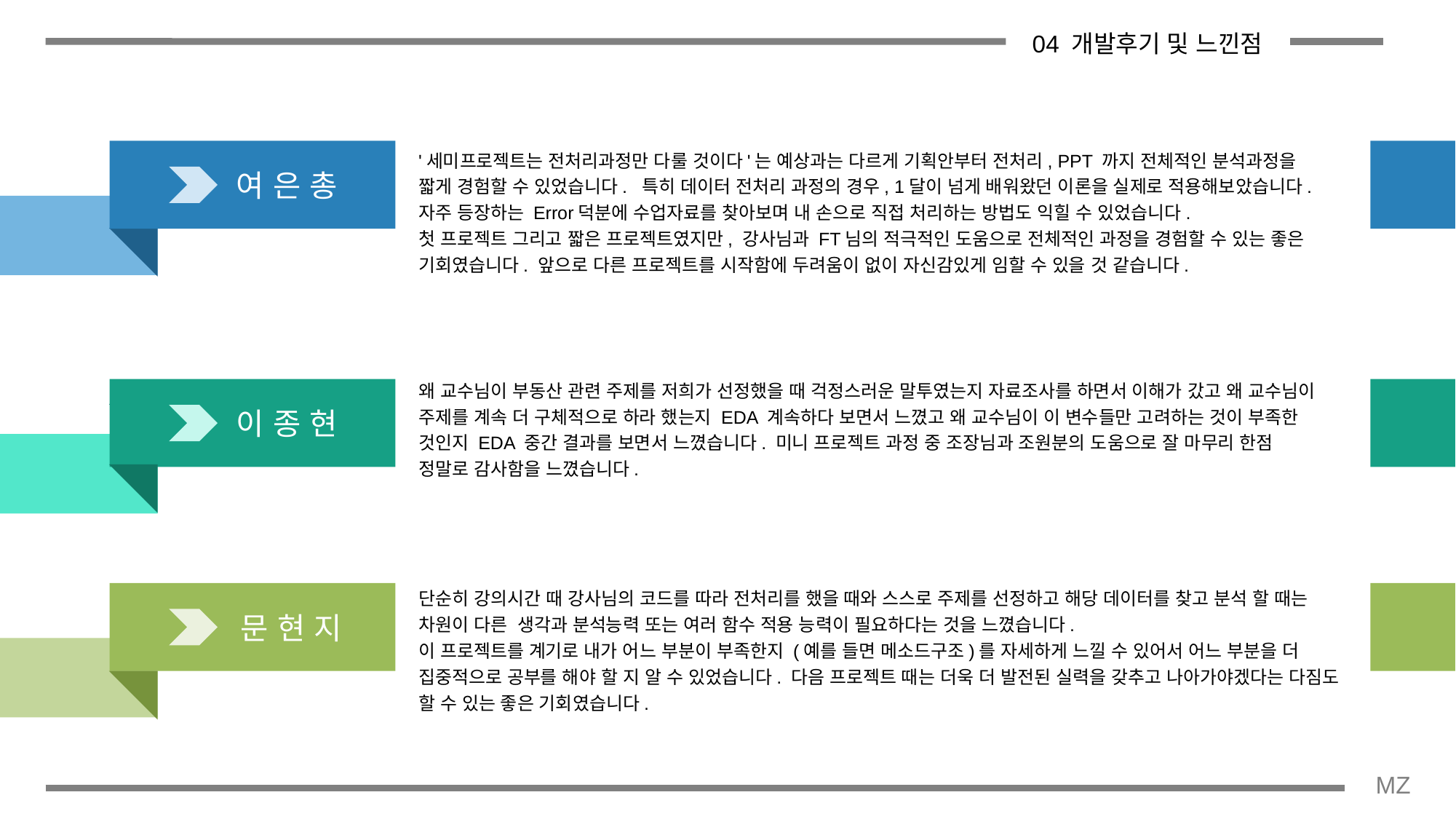

04 개발후기 및 느낀점
'세미프로젝트는 전처리과정만 다룰 것이다'는 예상과는 다르게 기획안부터 전처리, PPT 까지 전체적인 분석과정을 짧게 경험할 수 있었습니다.  특히 데이터 전처리 과정의 경우, 1달이 넘게 배워왔던 이론을 실제로 적용해보았습니다. 자주 등장하는 Error덕분에 수업자료를 찾아보며 내 손으로 직접 처리하는 방법도 익힐 수 있었습니다.
첫 프로젝트 그리고 짧은 프로젝트였지만, 강사님과 FT님의 적극적인 도움으로 전체적인 과정을 경험할 수 있는 좋은 기회였습니다. 앞으로 다른 프로젝트를 시작함에 두려움이 없이 자신감있게 임할 수 있을 것 같습니다.
           여 은 총

왜 교수님이 부동산 관련 주제를 저희가 선정했을 때 걱정스러운 말투였는지 자료조사를 하면서 이해가 갔고 왜 교수님이 주제를 계속 더 구체적으로 하라 했는지 EDA 계속하다 보면서 느꼈고 왜 교수님이 이 변수들만 고려하는 것이 부족한 것인지 EDA 중간 결과를 보면서 느꼈습니다. 미니 프로젝트 과정 중 조장님과 조원분의 도움으로 잘 마무리 한점 정말로 감사함을 느꼈습니다.
           이 종 현

단순히 강의시간 때 강사님의 코드를 따라 전처리를 했을 때와 스스로 주제를 선정하고 해당 데이터를 찾고 분석 할 때는 차원이 다른  생각과 분석능력 또는 여러 함수 적용 능력이 필요하다는 것을 느꼈습니다.
이 프로젝트를 계기로 내가 어느 부분이 부족한지 (예를 들면 메소드구조)를 자세하게 느낄 수 있어서 어느 부분을 더 집중적으로 공부를 해야 할 지 알 수 있었습니다. 다음 프로젝트 때는 더욱 더 발전된 실력을 갖추고 나아가야겠다는 다짐도 할 수 있는 좋은 기회였습니다.
            문 현 지

MZ